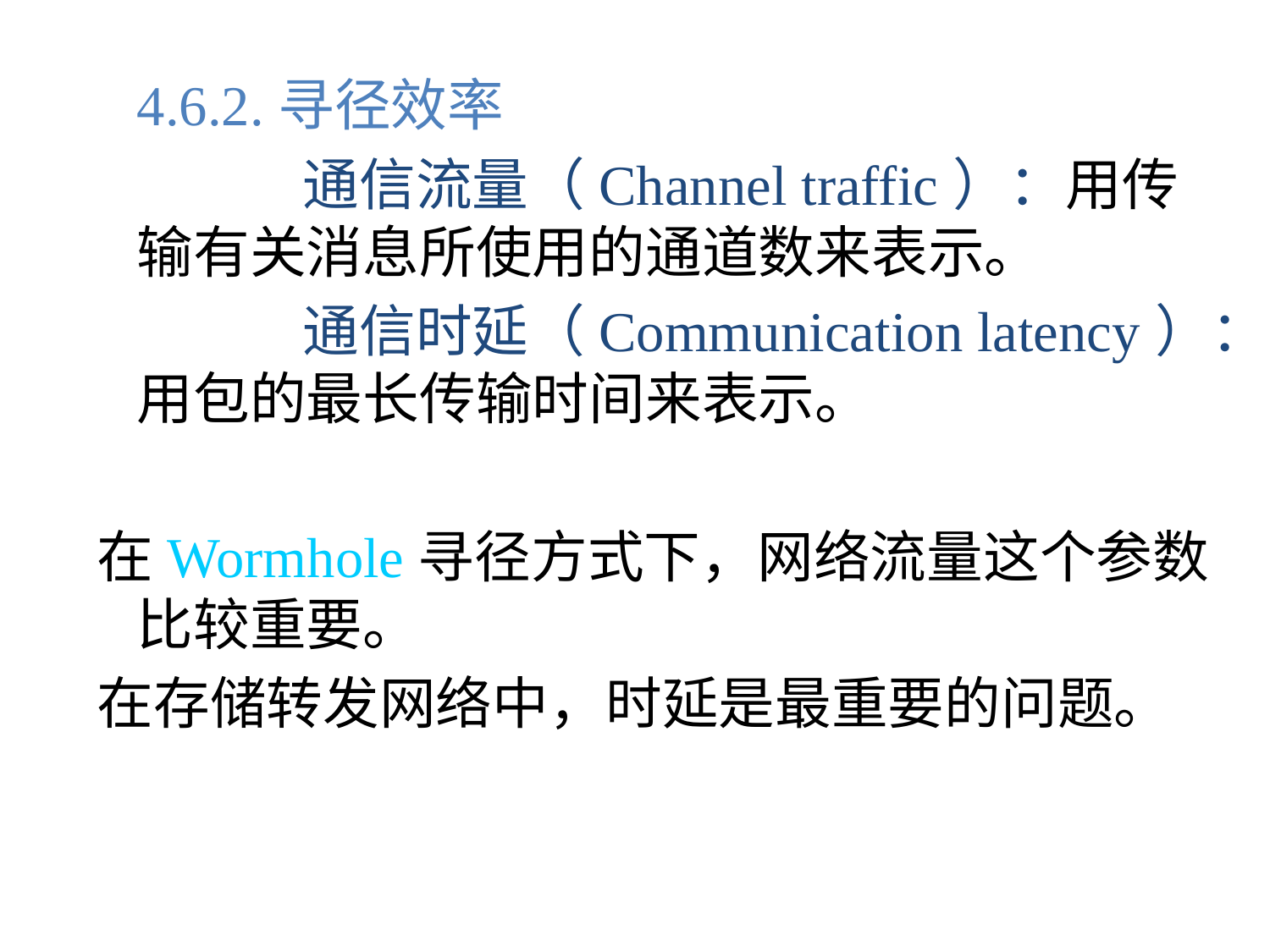

4.6.2.寻径效率
		  通信流量（Channel traffic）：用传输有关消息所使用的通道数来表示。
		  通信时延（Communication latency）：用包的最长传输时间来表示。

在Wormhole寻径方式下，网络流量这个参数比较重要。
在存储转发网络中，时延是最重要的问题。